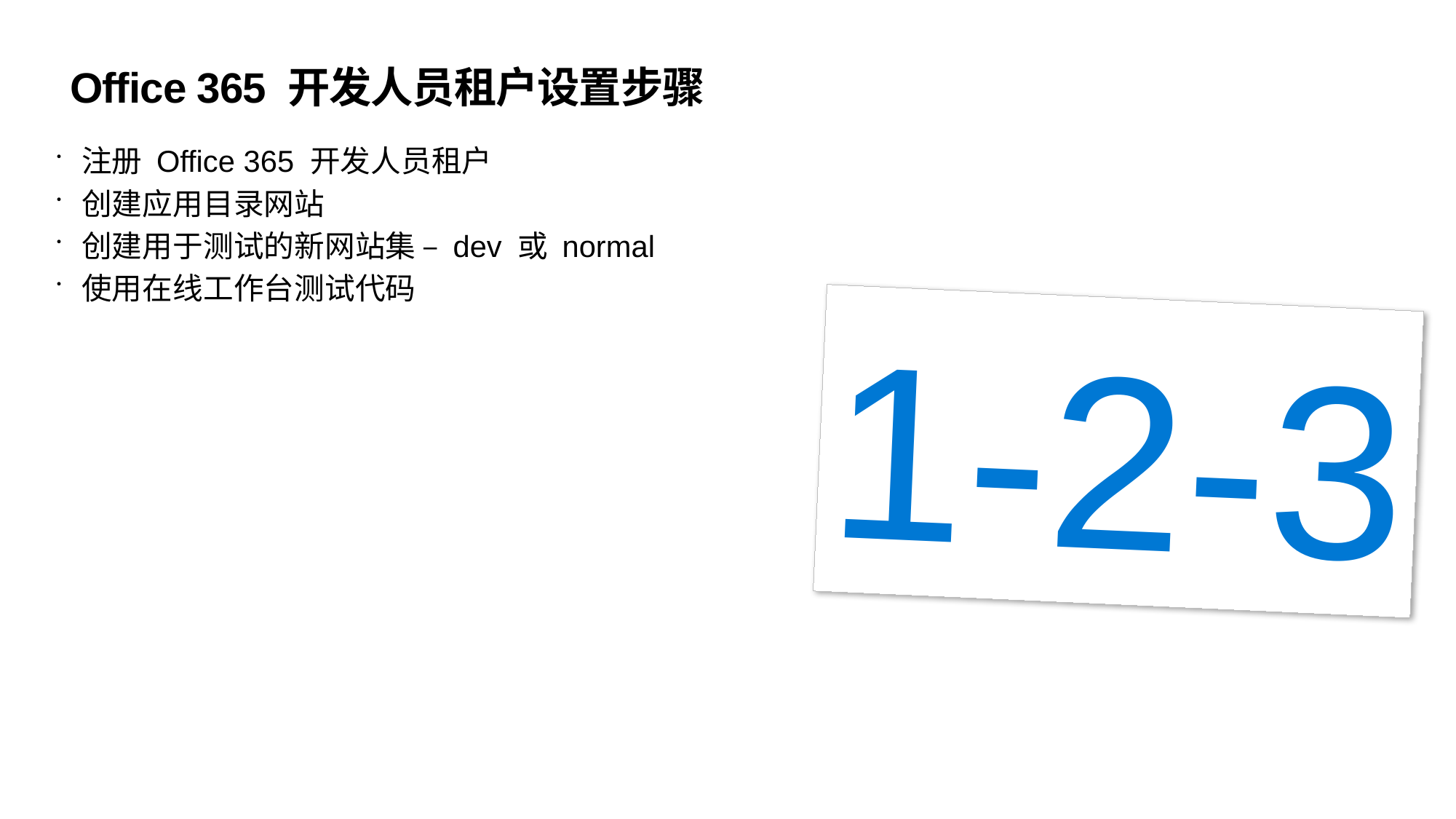

# Office 365 开发人员租户设置步骤
注册 Office 365 开发人员租户
创建应用目录网站
创建用于测试的新网站集 – dev 或 normal
使用在线工作台测试代码
1-2-3